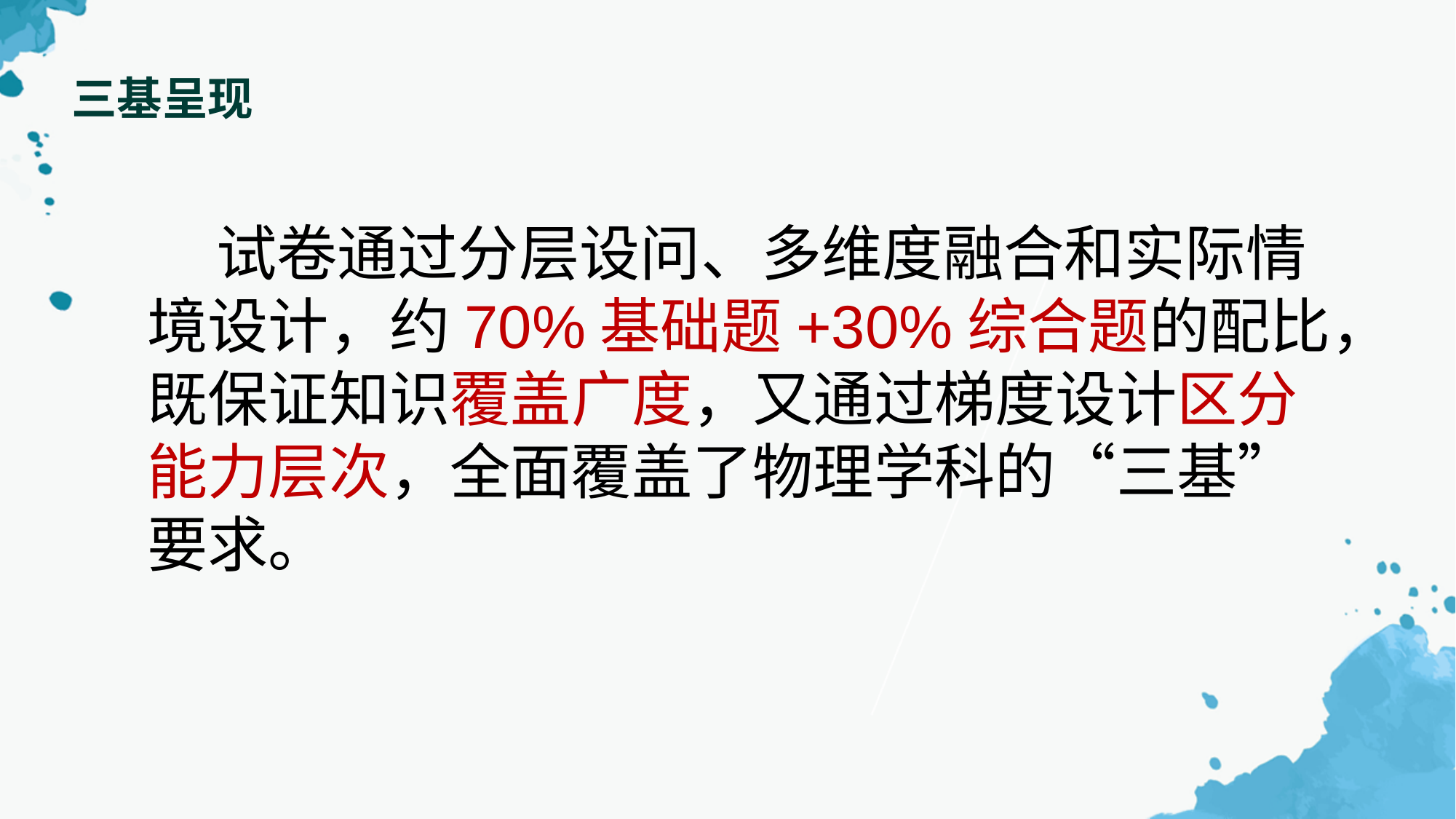

三基呈现
    试卷通过分层设问、多维度融合和实际情境设计，约70%基础题+30%综合题的配比，既保证知识覆盖广度，又通过梯度设计区分能力层次，全面覆盖了物理学科的“三基”要求。